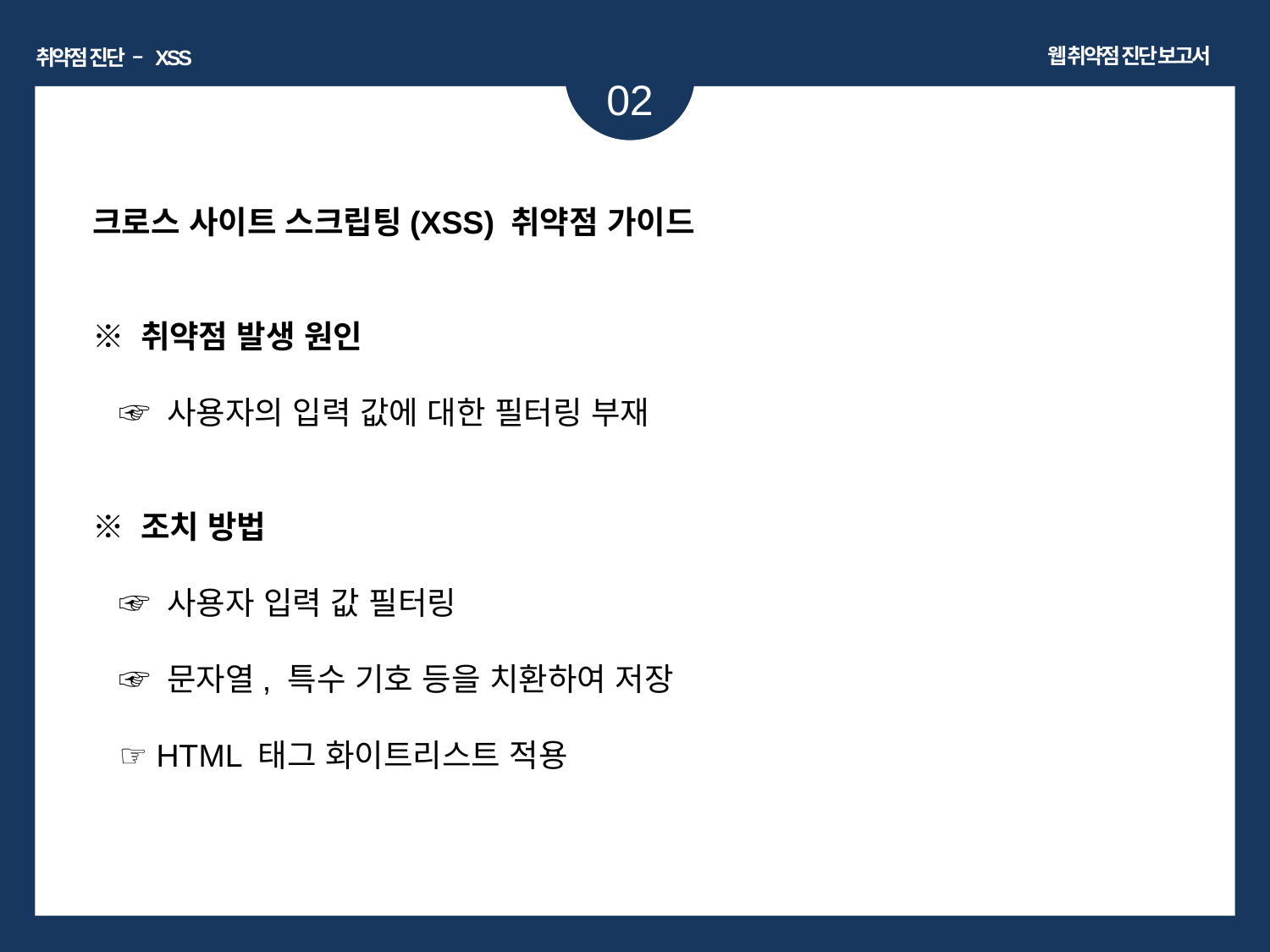

웹 취약점 진단 보고서
취약점 진단  –  XSS
02

크로스 사이트 스크립팅(XSS) 취약점 가이드

※ 취약점 발생 원인

   ☞ 사용자의 입력 값에 대한 필터링 부재

※ 조치 방법

   ☞ 사용자 입력 값 필터링

   ☞ 문자열, 특수 기호 등을 치환하여 저장

   ☞ HTML 태그 화이트리스트 적용